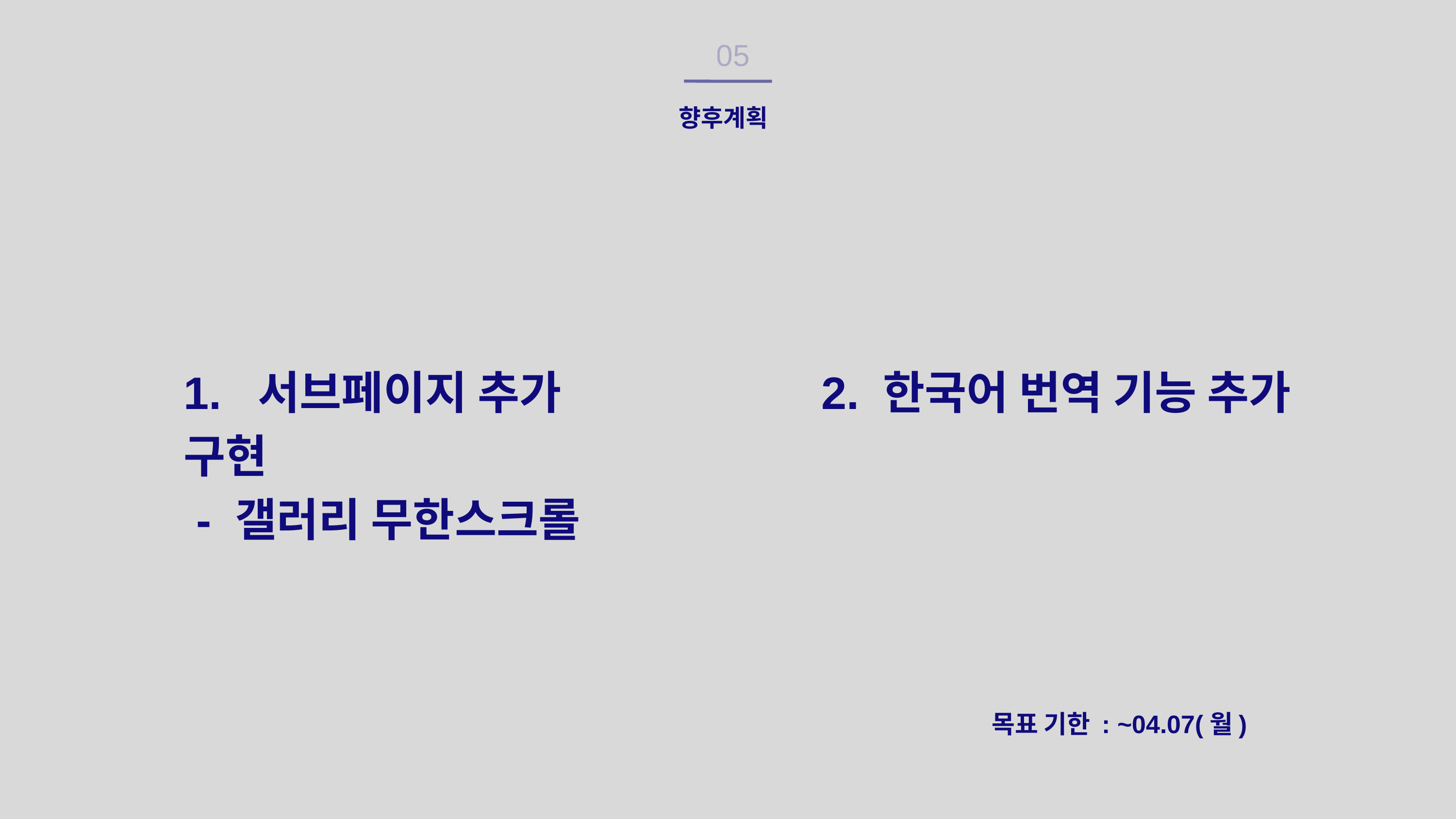

05

향후계획

1.  서브페이지 추가 구현
 - 갤러리 무한스크롤
2. 한국어 번역 기능 추가
목표 기한 : ~04.07(월)